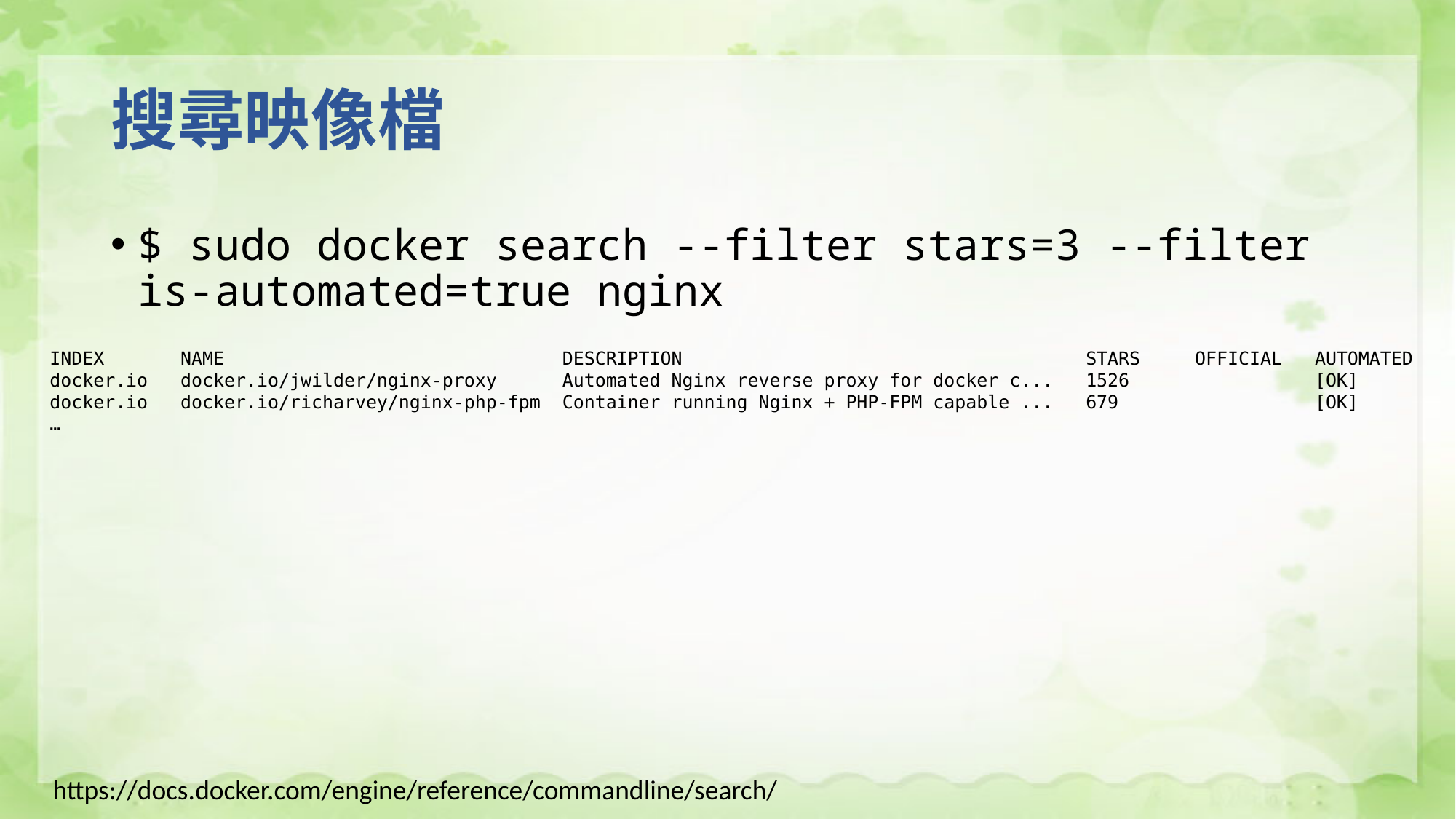

# 搜尋映像檔
$ sudo docker search --filter stars=3 --filter is-automated=true nginx
INDEX       NAME                               DESCRIPTION                                     STARS     OFFICIAL   AUTOMATED
docker.io   docker.io/jwilder/nginx-proxy      Automated Nginx reverse proxy for docker c...   1526                 [OK]
docker.io   docker.io/richarvey/nginx-php-fpm  Container running Nginx + PHP-FPM capable ...   679                  [OK]
…
https://docs.docker.com/engine/reference/commandline/search/